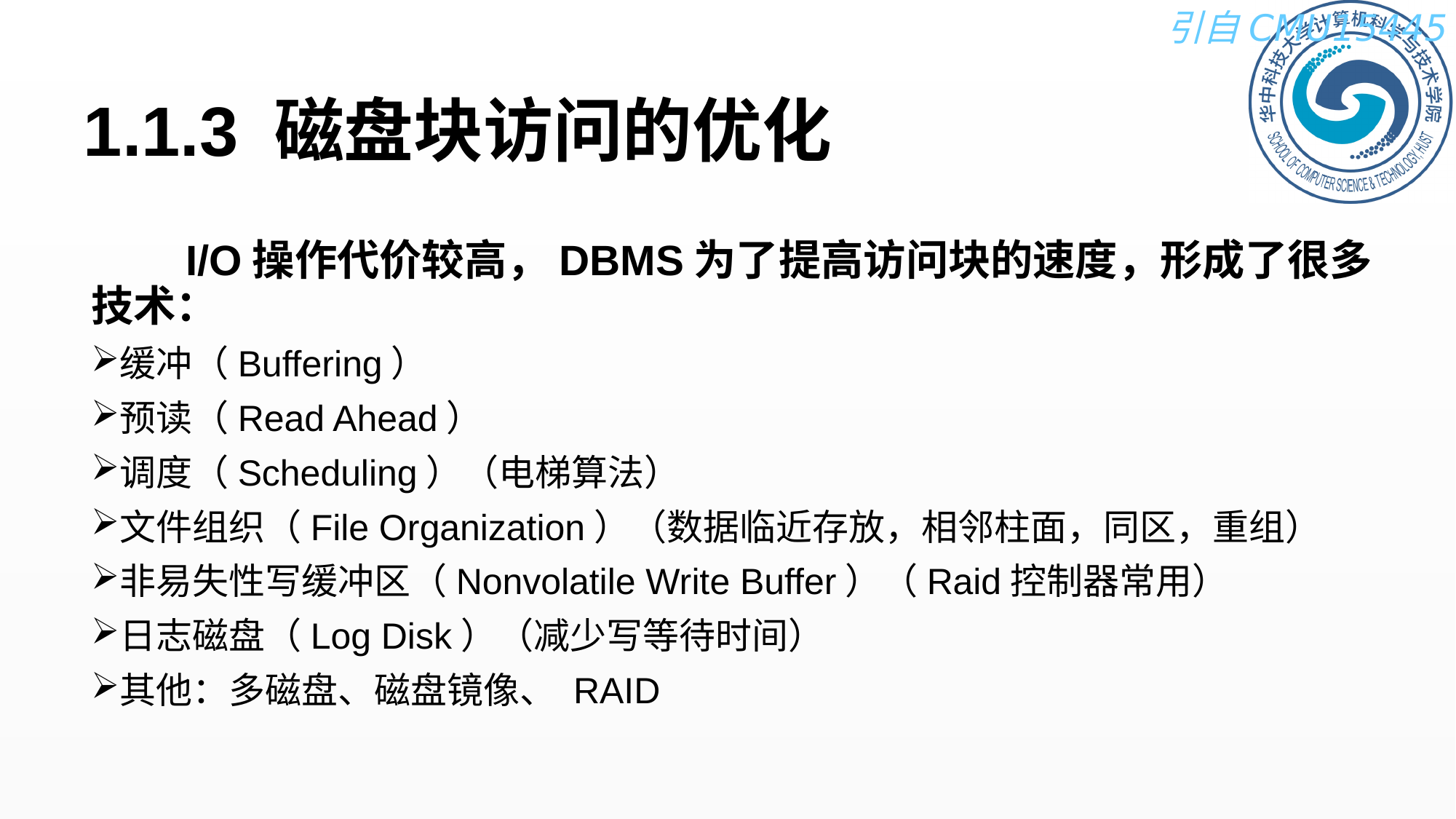

# 1.1.3 磁盘块访问的优化
        I/O操作代价较高，DBMS为了提高访问块的速度，形成了很多技术：
缓冲（Buffering）
预读（Read Ahead）
调度（Scheduling）（电梯算法）
文件组织（File Organization）（数据临近存放，相邻柱面，同区，重组）
非易失性写缓冲区（Nonvolatile Write Buffer）（Raid控制器常用）
日志磁盘（Log Disk）（减少写等待时间）
其他：多磁盘、磁盘镜像、 RAID
12